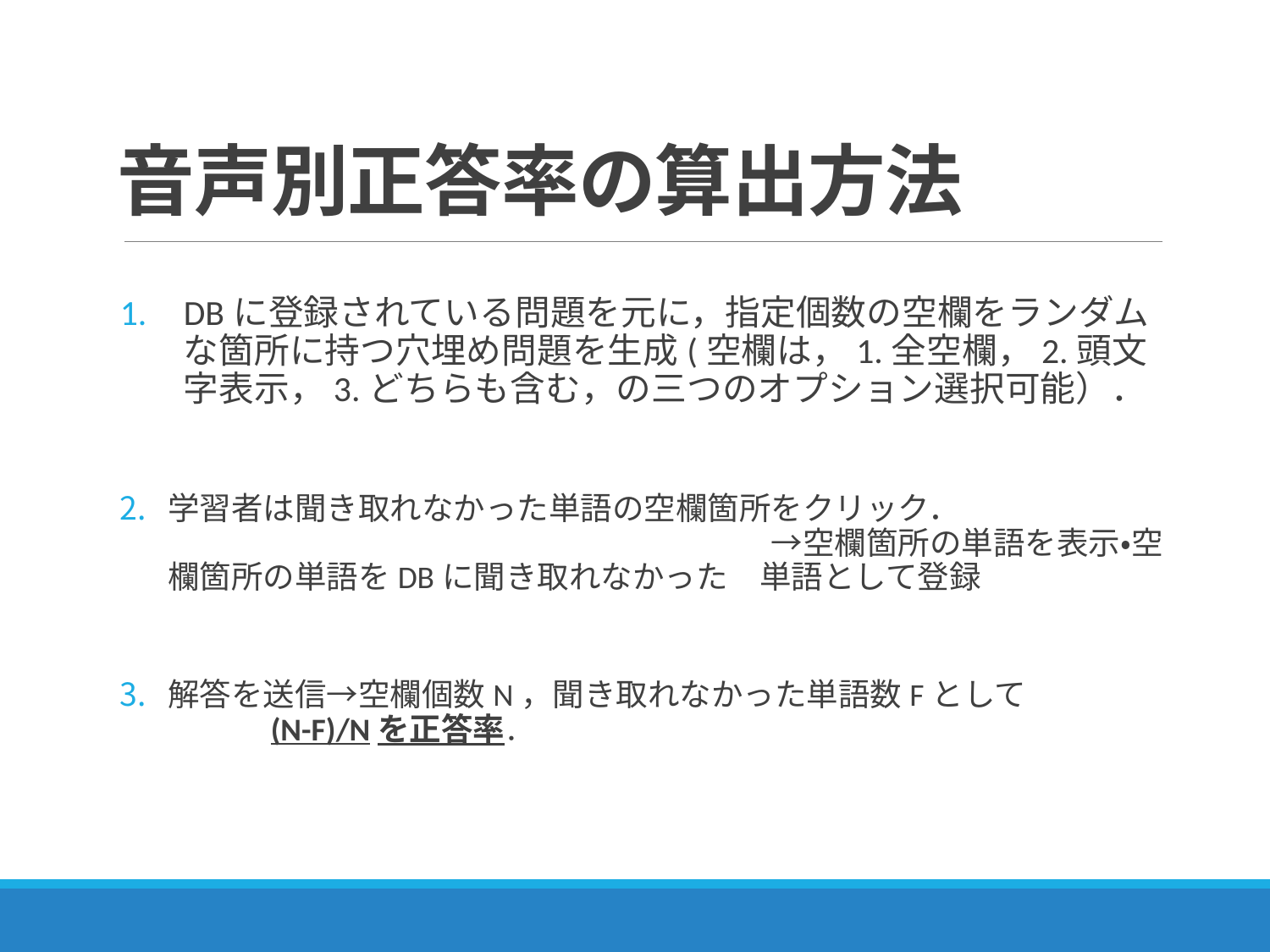

# 音声別正答率の算出方法
DBに登録されている問題を元に，指定個数の空欄をランダムな箇所に持つ穴埋め問題を生成(空欄は，1.全空欄，2.頭文字表示，3.どちらも含む，の三つのオプション選択可能）．

学習者は聞き取れなかった単語の空欄箇所をクリック．　　　　　　　　　　　　　　　　　　　　　　　　　→空欄箇所の単語を表示・空欄箇所の単語をDBに聞き取れなかった　単語として登録

解答を送信→空欄個数N，聞き取れなかった単語数Fとして　　　　　　　(N-F)/Nを正答率．

52